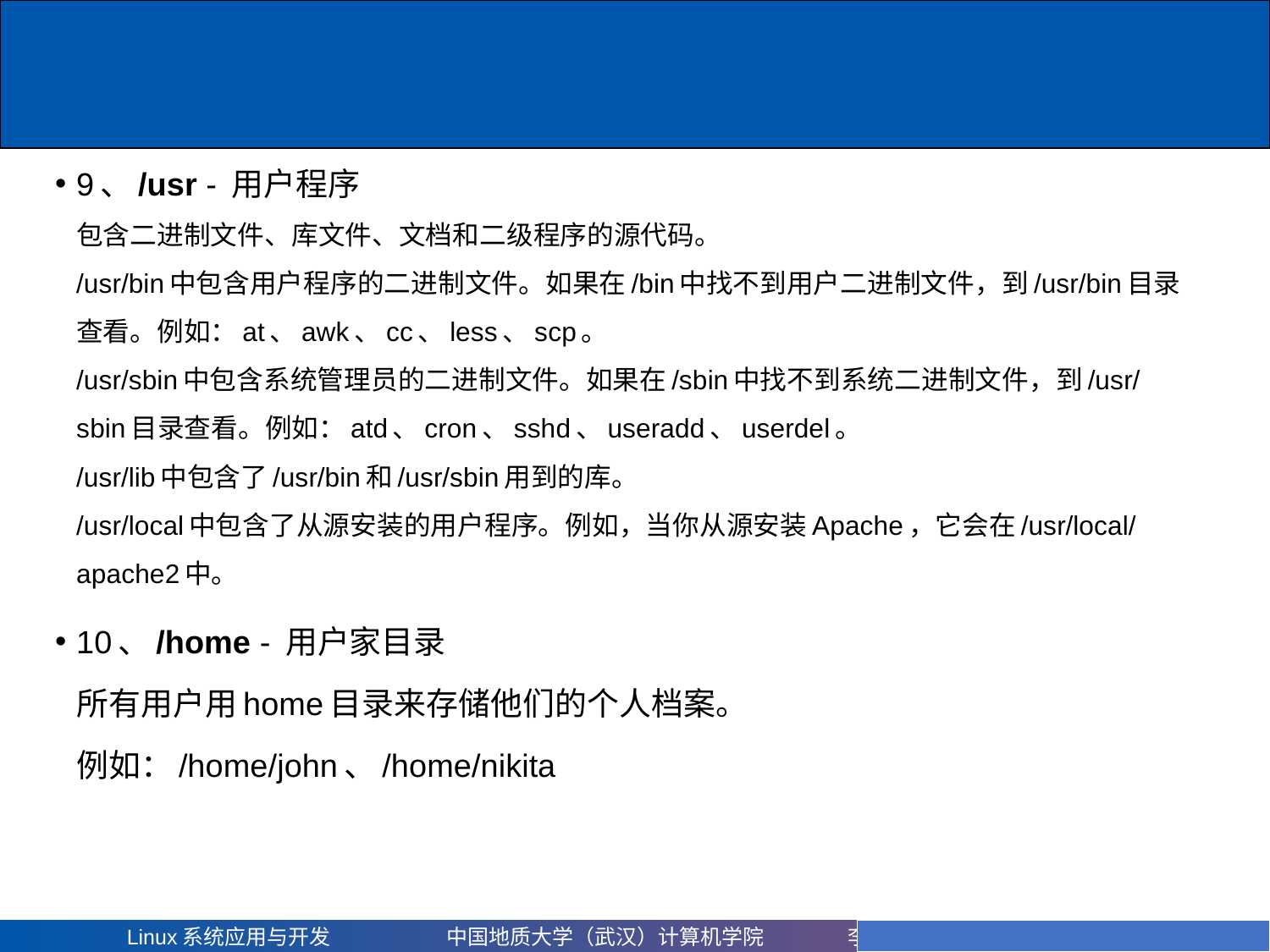

# 9、/usr - 用户程序 包含二进制文件、库文件、文档和二级程序的源代码。 /usr/bin中包含用户程序的二进制文件。如果在/bin中找不到用户二进制文件，到/usr/bin目录查看。例如：at、awk、cc、less、scp。 /usr/sbin中包含系统管理员的二进制文件。如果在/sbin中找不到系统二进制文件，到/usr/sbin目录查看。例如：atd、cron、sshd、useradd、userdel。 /usr/lib中包含了/usr/bin和/usr/sbin用到的库。 /usr/local中包含了从源安装的用户程序。例如，当你从源安装Apache，它会在/usr/local/apache2中。
10、/home - 用户家目录
所有用户用home目录来存储他们的个人档案。
例如：/home/john、/home/nikita